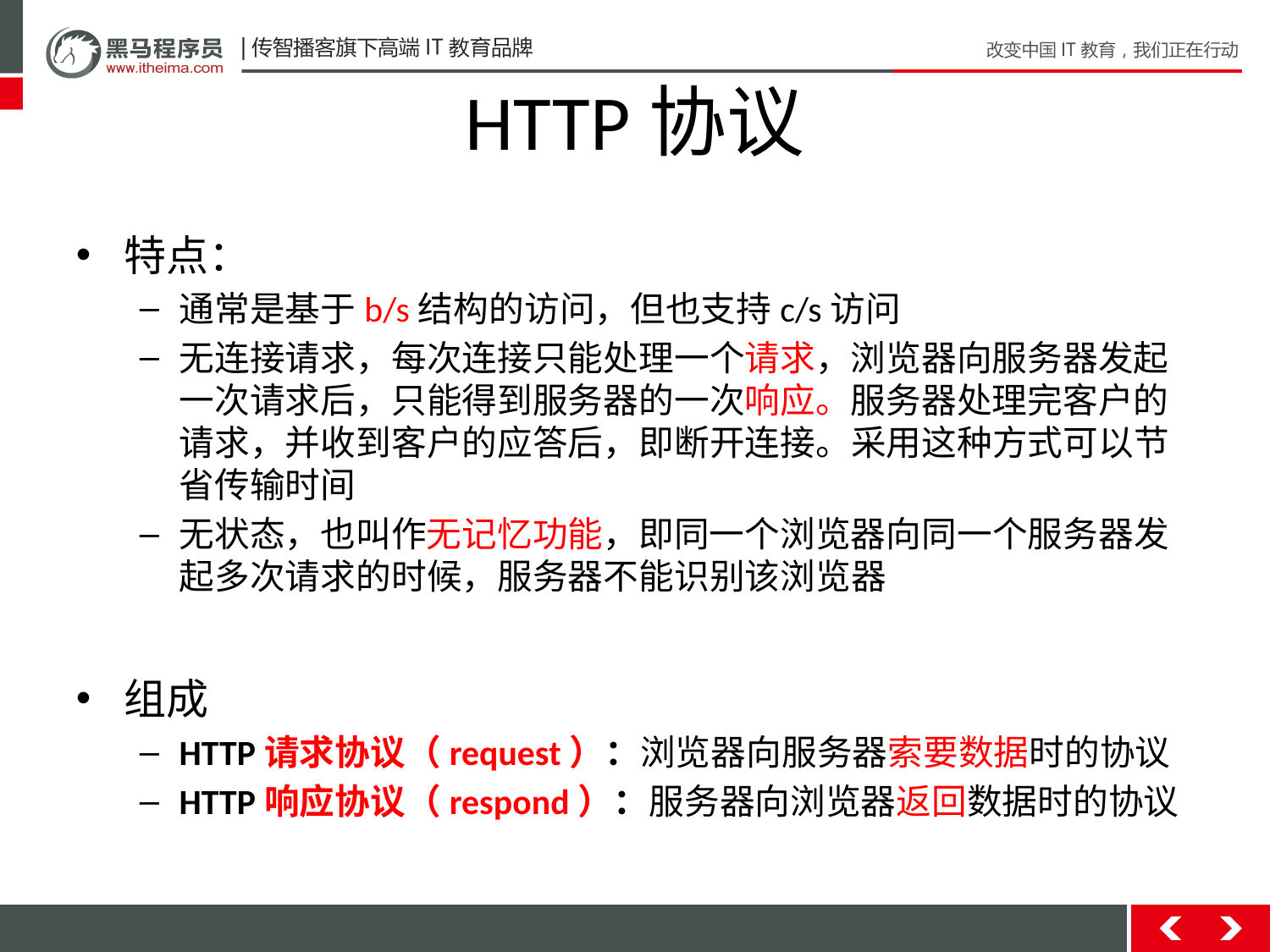

# HTTP协议
特点：
通常是基于b/s结构的访问，但也支持c/s访问
无连接请求，每次连接只能处理一个请求，浏览器向服务器发起一次请求后，只能得到服务器的一次响应。服务器处理完客户的请求，并收到客户的应答后，即断开连接。采用这种方式可以节省传输时间
无状态，也叫作无记忆功能，即同一个浏览器向同一个服务器发起多次请求的时候，服务器不能识别该浏览器

组成
HTTP请求协议（request）：浏览器向服务器索要数据时的协议
HTTP响应协议（respond）：服务器向浏览器返回数据时的协议